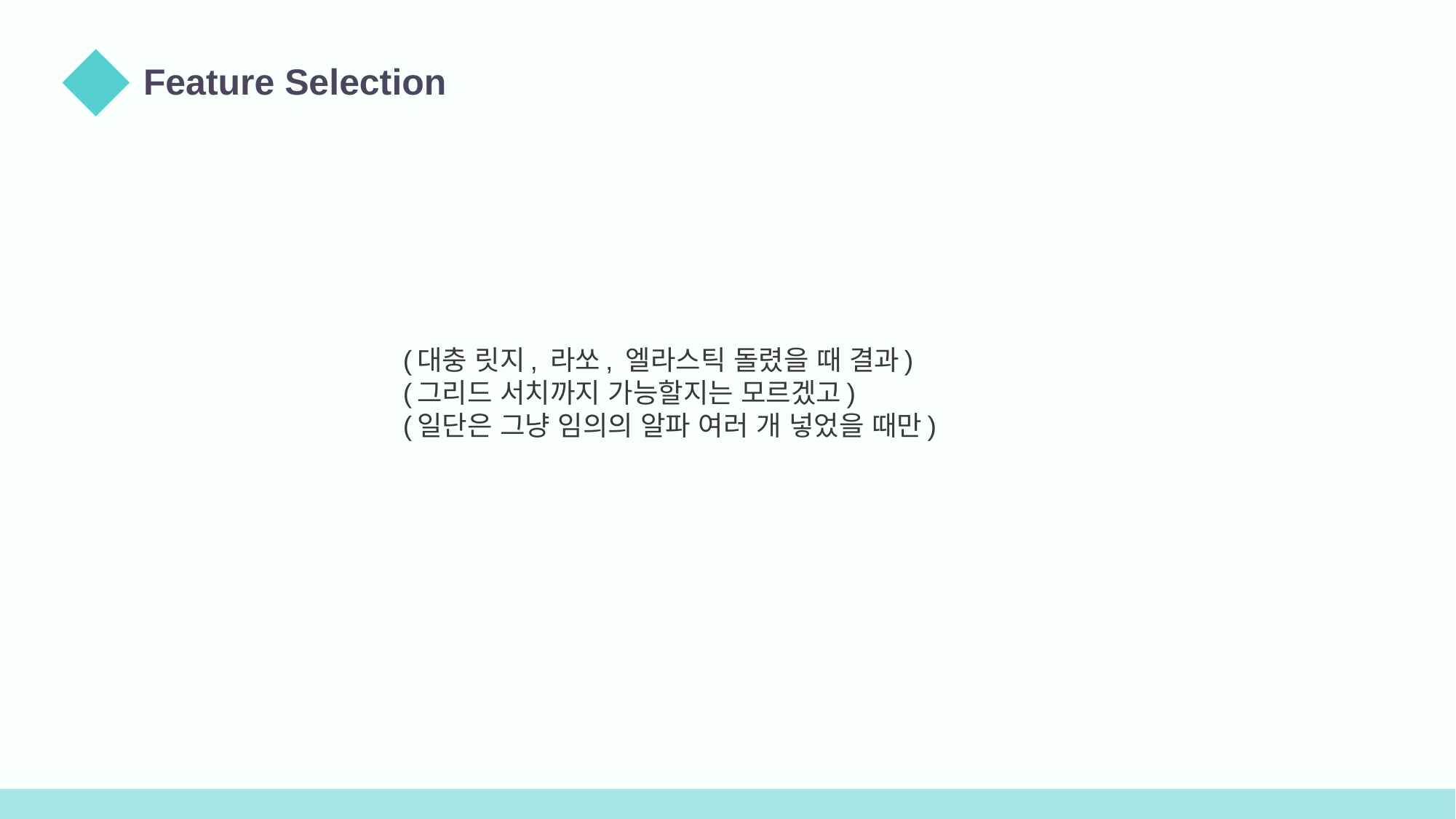

Feature Selection
03
(대충 릿지, 라쏘, 엘라스틱 돌렸을 때 결과)
(그리드 서치까지 가능할지는 모르겠고)
(일단은 그냥 임의의 알파 여러 개 넣었을 때만)